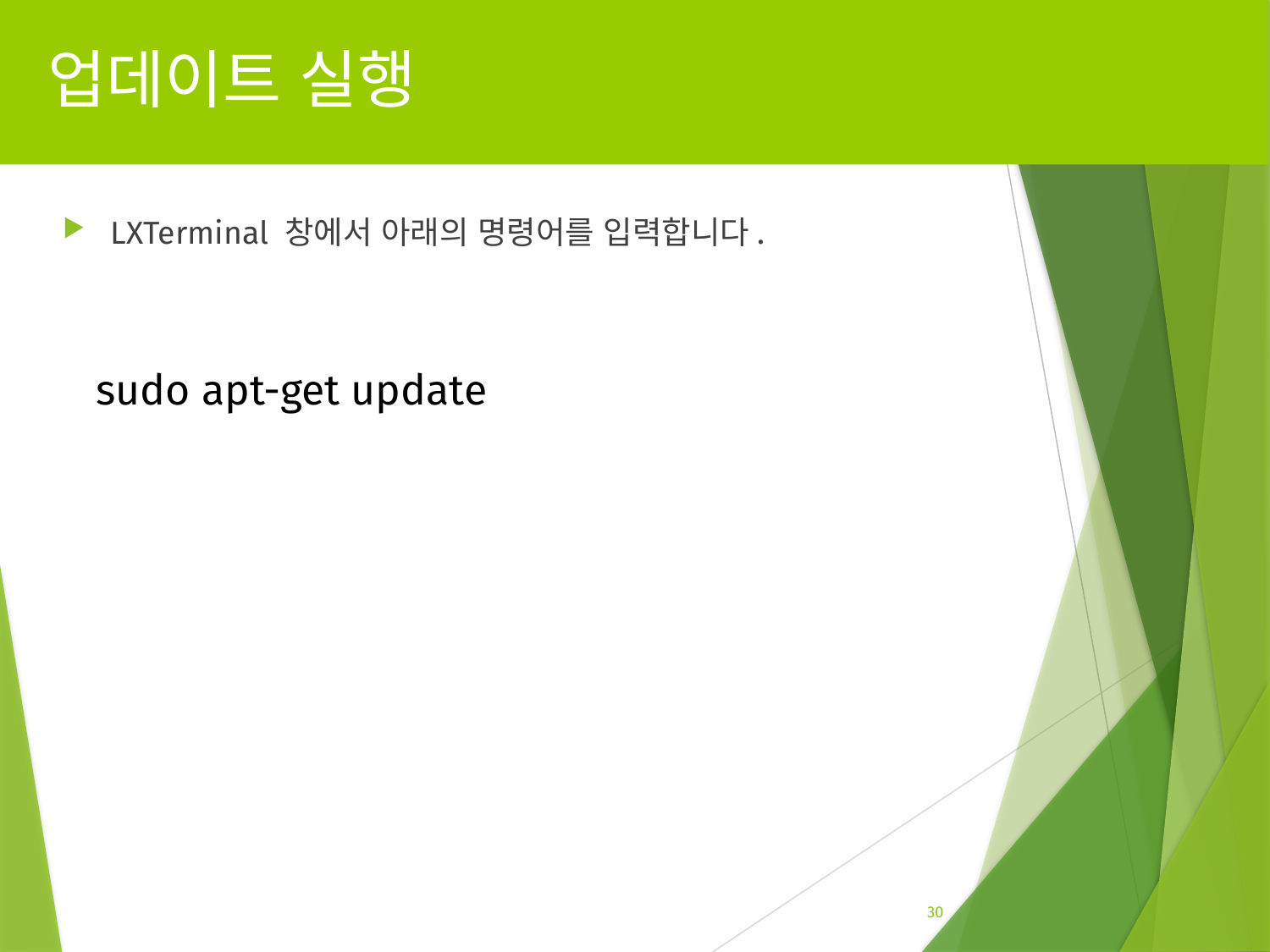

# 업데이트 실행
LXTerminal 창에서 아래의 명령어를 입력합니다.
sudo apt-get update
30